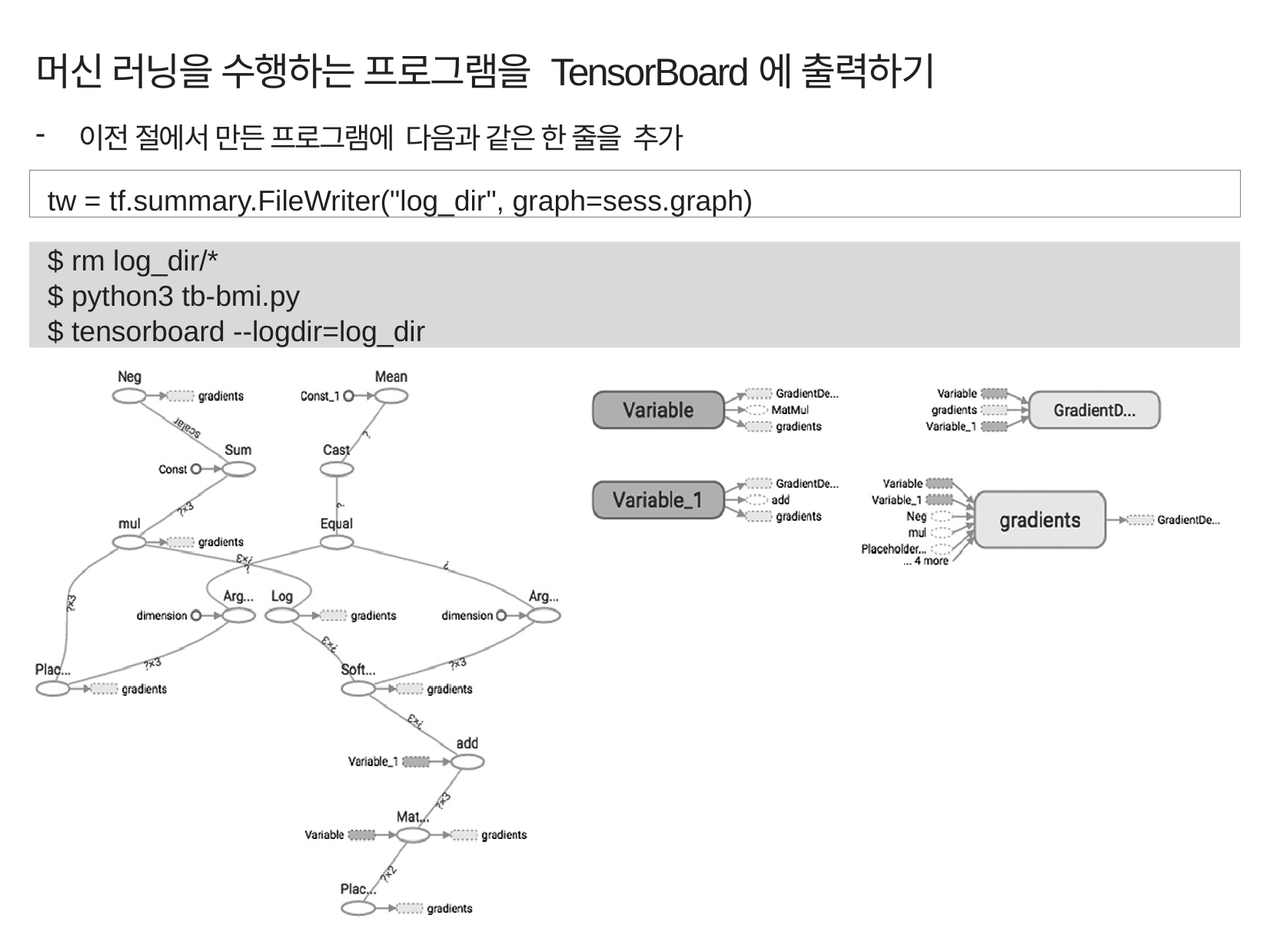

머신 러닝을 수행하는 프로그램을 TensorBoard에 출력하기
이전 절에서 만든 프로그램에  다음과 같은 한 줄을  추가
tw = tf.summary.FileWriter("log_dir", graph=sess.graph)
$ rm log_dir/*
$ python3 tb-bmi.py
$ tensorboard --logdir=log_dir